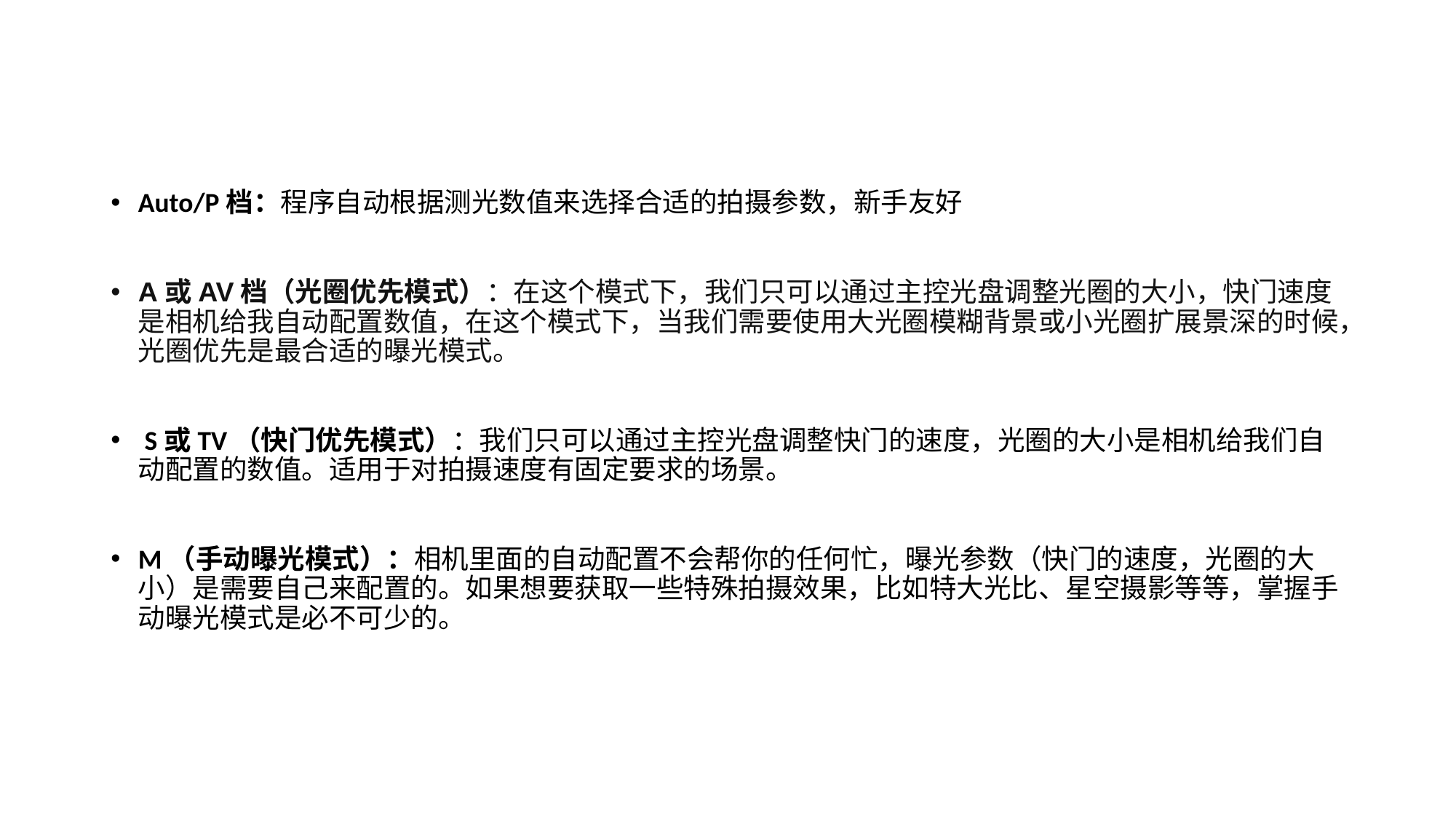

Auto/P档：程序自动根据测光数值来选择合适的拍摄参数，新手友好

A或AV档（光圈优先模式）：在这个模式下，我们只可以通过主控光盘调整光圈的大小，快门速度是相机给我自动配置数值，在这个模式下，当我们需要使用大光圈模糊背景或小光圈扩展景深的时候，光圈优先是最合适的曝光模式。

 S或TV（快门优先模式）：我们只可以通过主控光盘调整快门的速度，光圈的大小是相机给我们自动配置的数值。适用于对拍摄速度有固定要求的场景。

M（手动曝光模式）：相机里面的自动配置不会帮你的任何忙，曝光参数（快门的速度，光圈的大小）是需要自己来配置的。如果想要获取一些特殊拍摄效果，比如特大光比、星空摄影等等，掌握手动曝光模式是必不可少的。